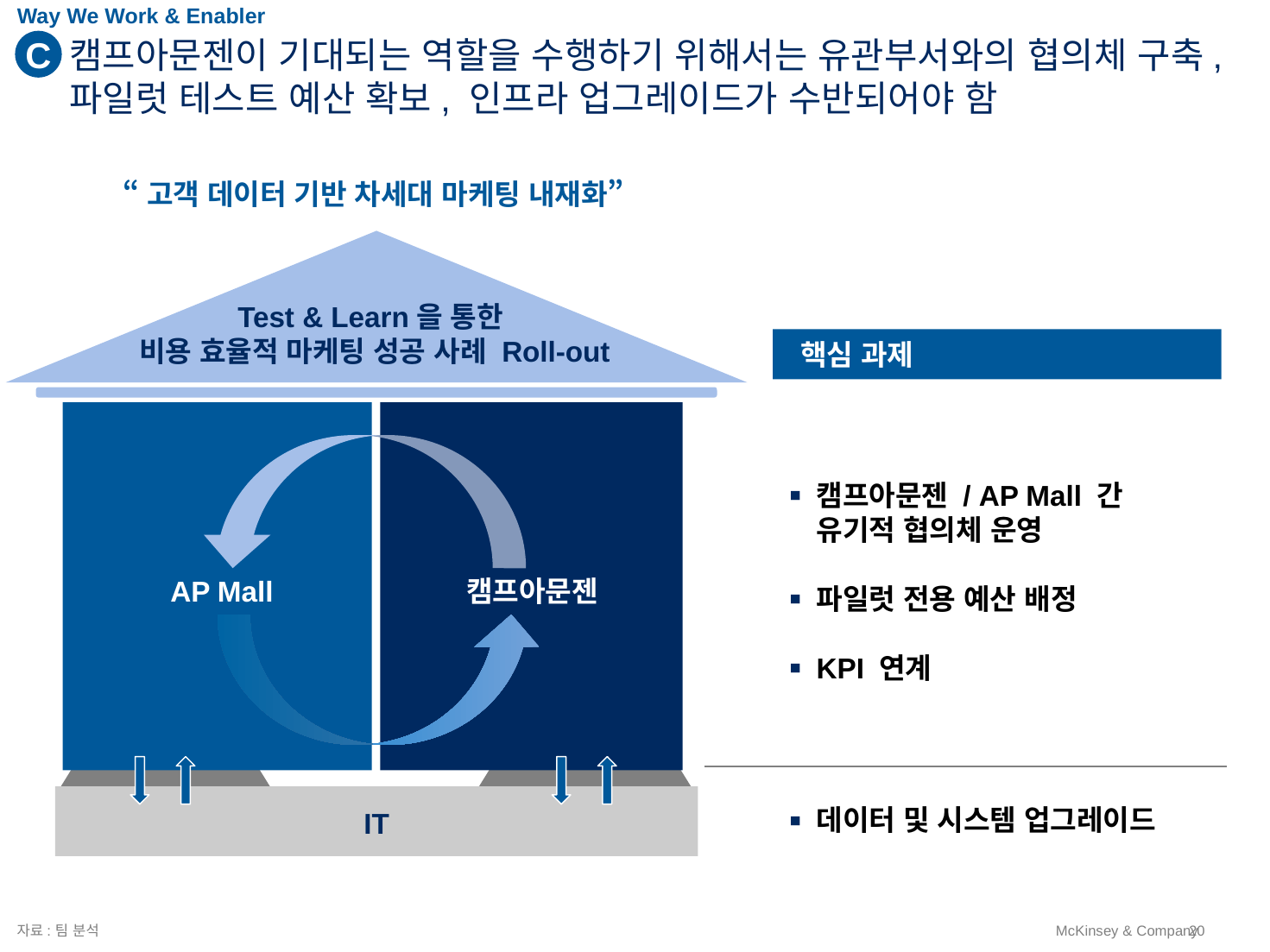

Way We Work & Enabler
C
# 캠프아문젠이 기대되는 역할을 수행하기 위해서는 유관부서와의 협의체 구축, 파일럿 테스트 예산 확보, 인프라 업그레이드가 수반되어야 함
“고객 데이터 기반 차세대 마케팅 내재화”

Test & Learn을 통한
비용 효율적 마케팅 성공 사례 Roll-out
 핵심 과제

캠프아문젠 / AP Mall 간 유기적 협의체 운영

파일럿 전용 예산 배정

KPI 연계
AP Mall
캠프아문젠

데이터 및 시스템 업그레이드
IT
자료:	팀 분석